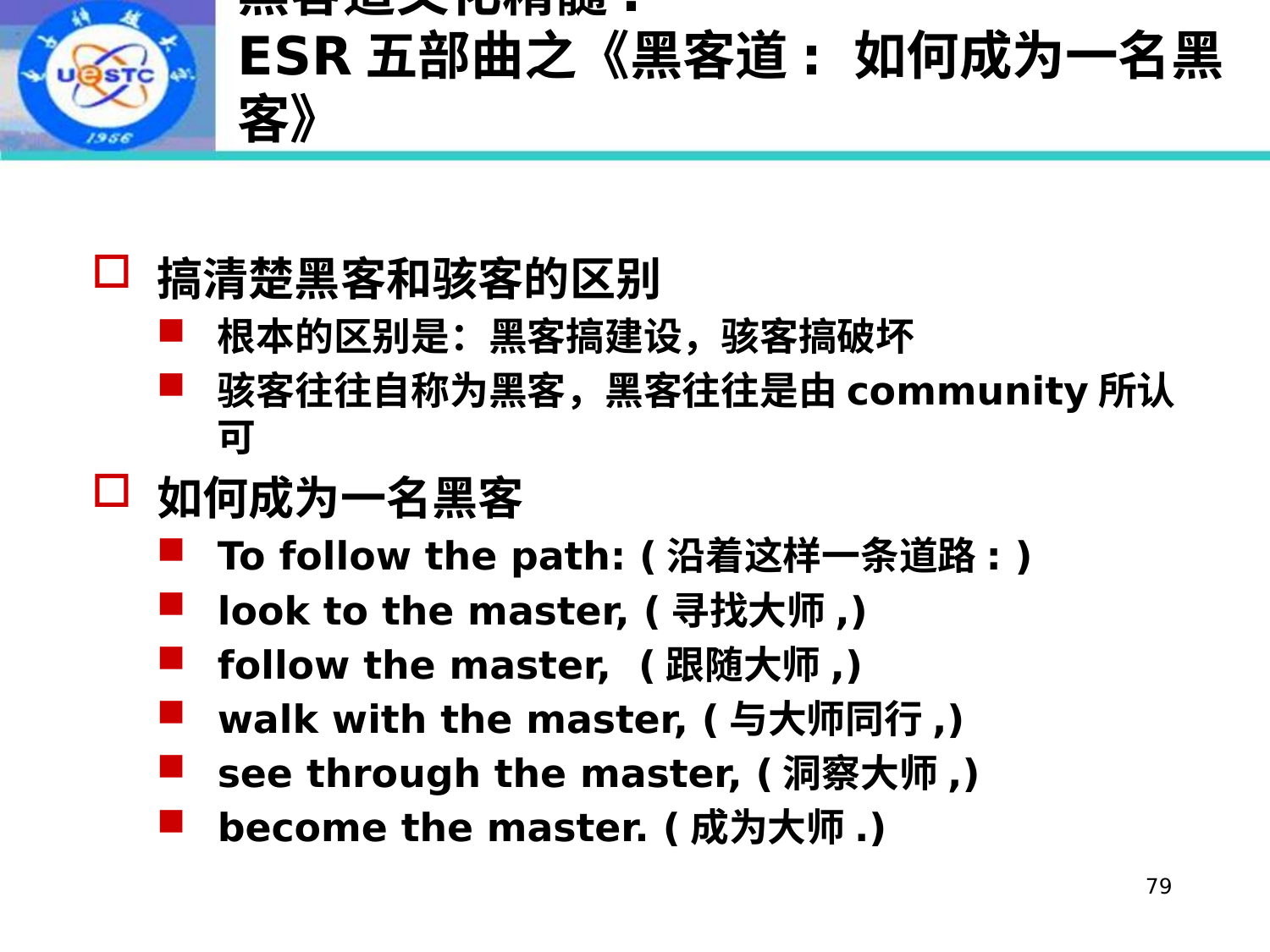

# 黑客道文化精髓: ESR五部曲之《黑客道: 如何成为一名黑客》
搞清楚黑客和骇客的区别
根本的区别是：黑客搞建设，骇客搞破坏
骇客往往自称为黑客，黑客往往是由community所认可
如何成为一名黑客
To follow the path: (沿着这样一条道路: )
look to the master, (寻找大师,)
follow the master,  (跟随大师,)
walk with the master, (与大师同行,)
see through the master, (洞察大师,)
become the master. (成为大师.)

79